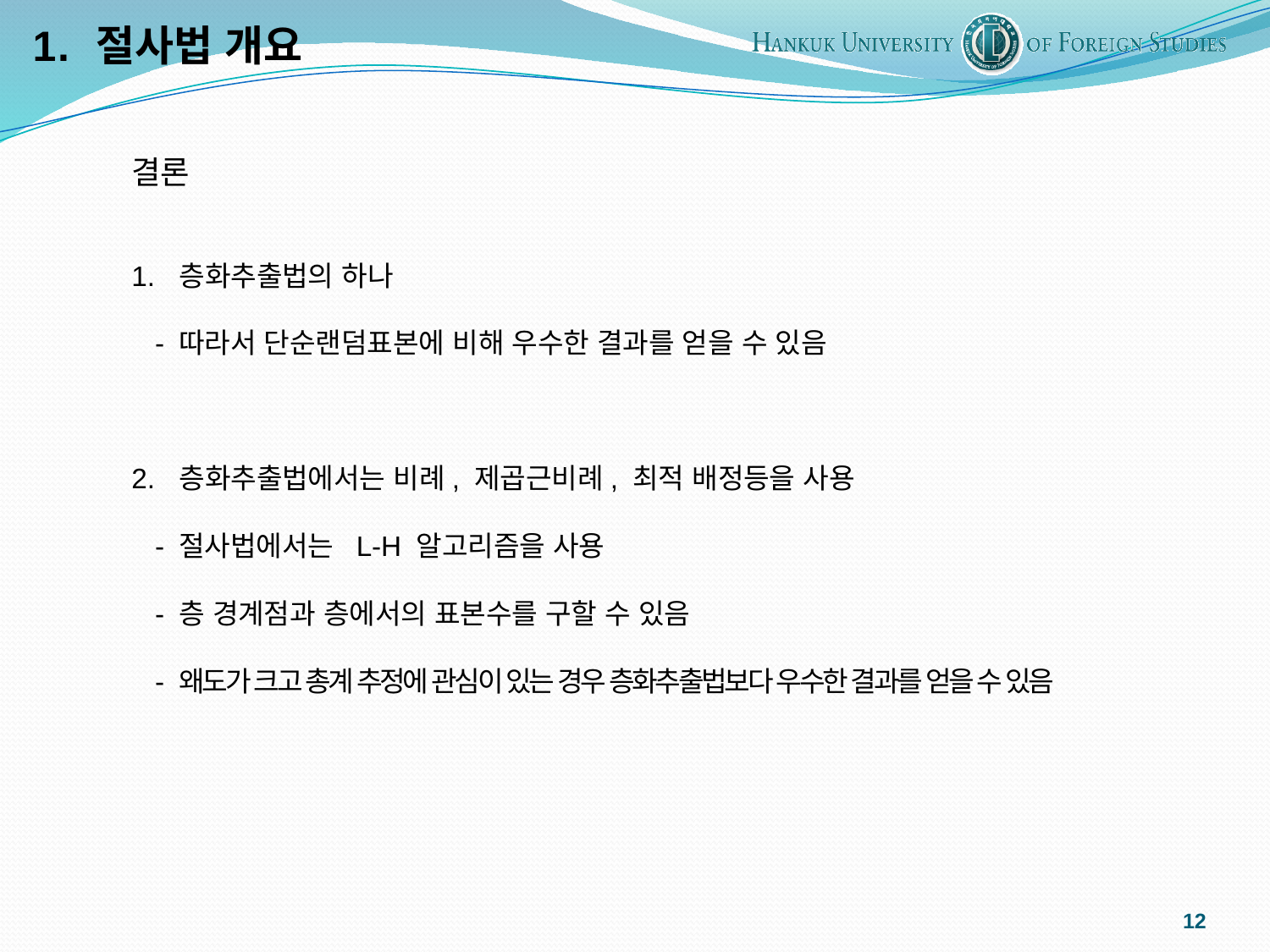

절사법 개요

결론

층화추출법의 하나

   - 따라서 단순랜덤표본에 비해 우수한 결과를 얻을 수 있음

층화추출법에서는 비례, 제곱근비례, 최적 배정등을 사용

   - 절사법에서는  L-H 알고리즘을 사용

   - 층 경계점과 층에서의 표본수를 구할 수 있음

   - 왜도가 크고 총계 추정에 관심이 있는 경우 층화추출법보다 우수한 결과를 얻을 수 있음
12